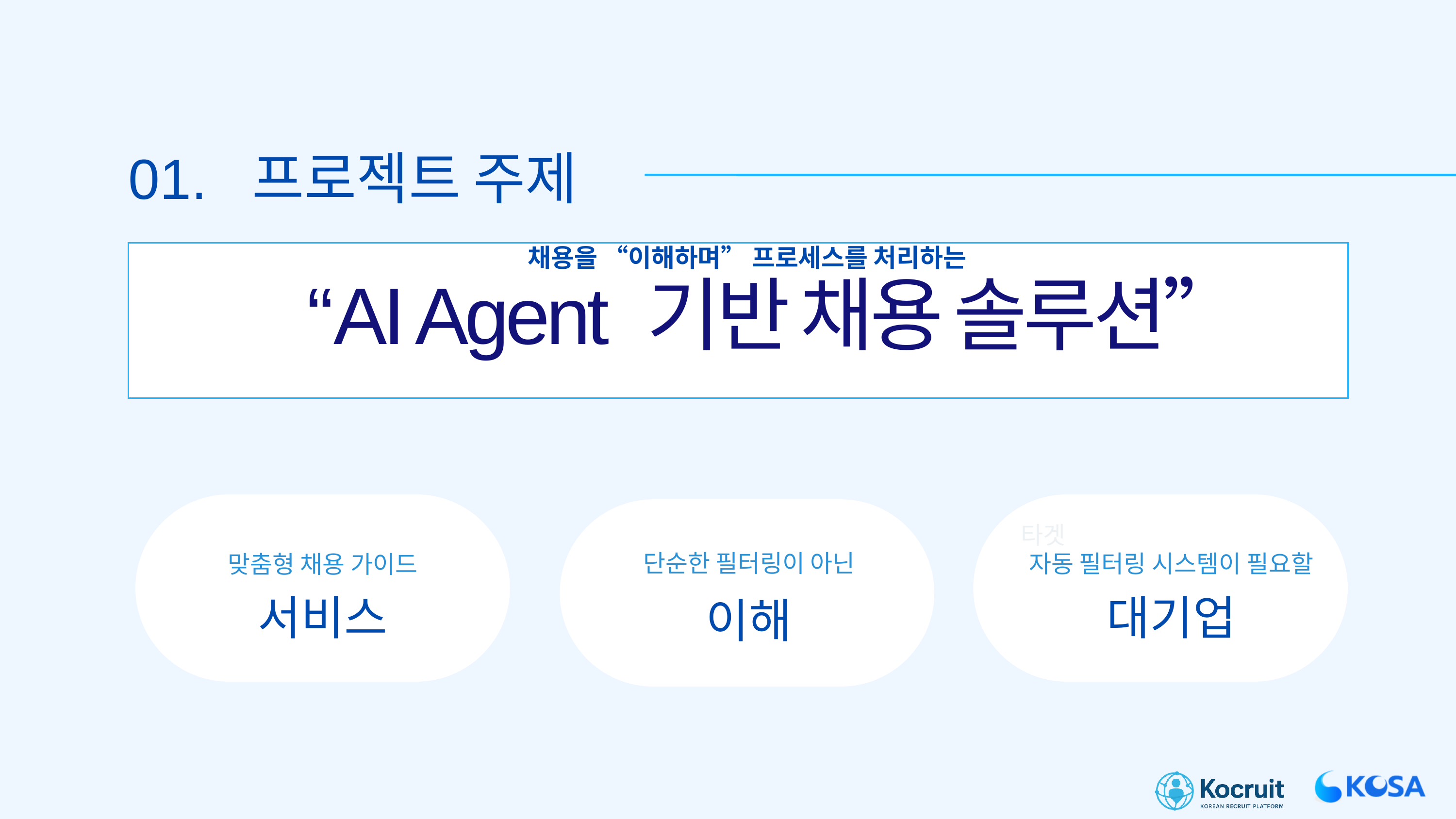

01.  프로젝트 주제

채용을 “이해하며” 프로세스를 처리하는

“AI Agent 기반 채용 솔루션”

타겟
단순한 필터링이 아닌
자동 필터링 시스템이 필요할
맞춤형 채용 가이드
서비스
대기업
이해